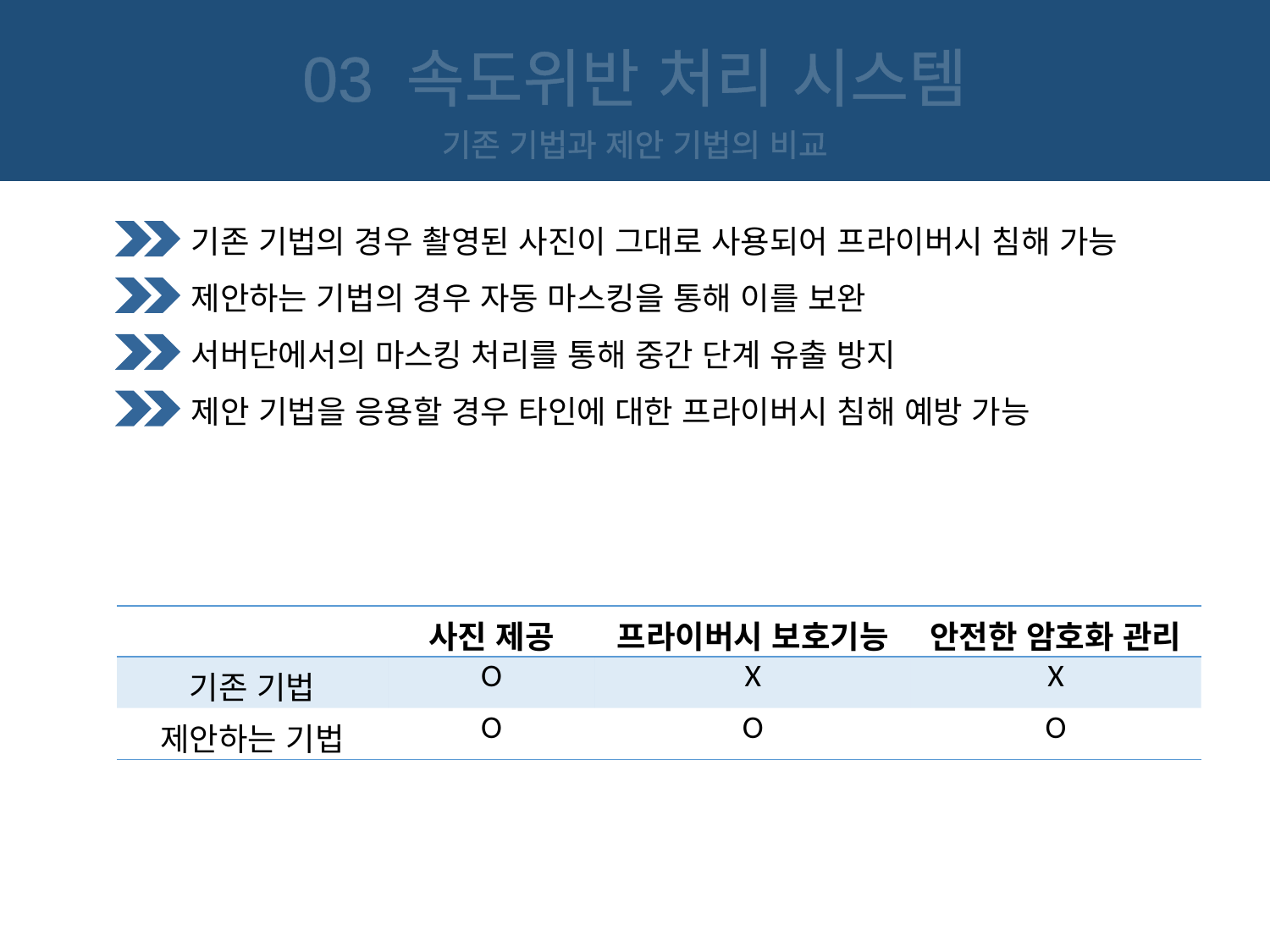

03 속도위반 처리 시스템
기존 기법과 제안 기법의 비교
기존 기법의 경우 촬영된 사진이 그대로 사용되어 프라이버시 침해 가능

제안하는 기법의 경우 자동 마스킹을 통해 이를 보완

서버단에서의 마스킹 처리를 통해 중간 단계 유출 방지

제안 기법을 응용할 경우 타인에 대한 프라이버시 침해 예방 가능

|  | 사진 제공 | 프라이버시 보호기능 | 안전한 암호화 관리 |
| --- | --- | --- | --- |
| 기존 기법 | O | X | X |
| 제안하는 기법 | O | O | O |